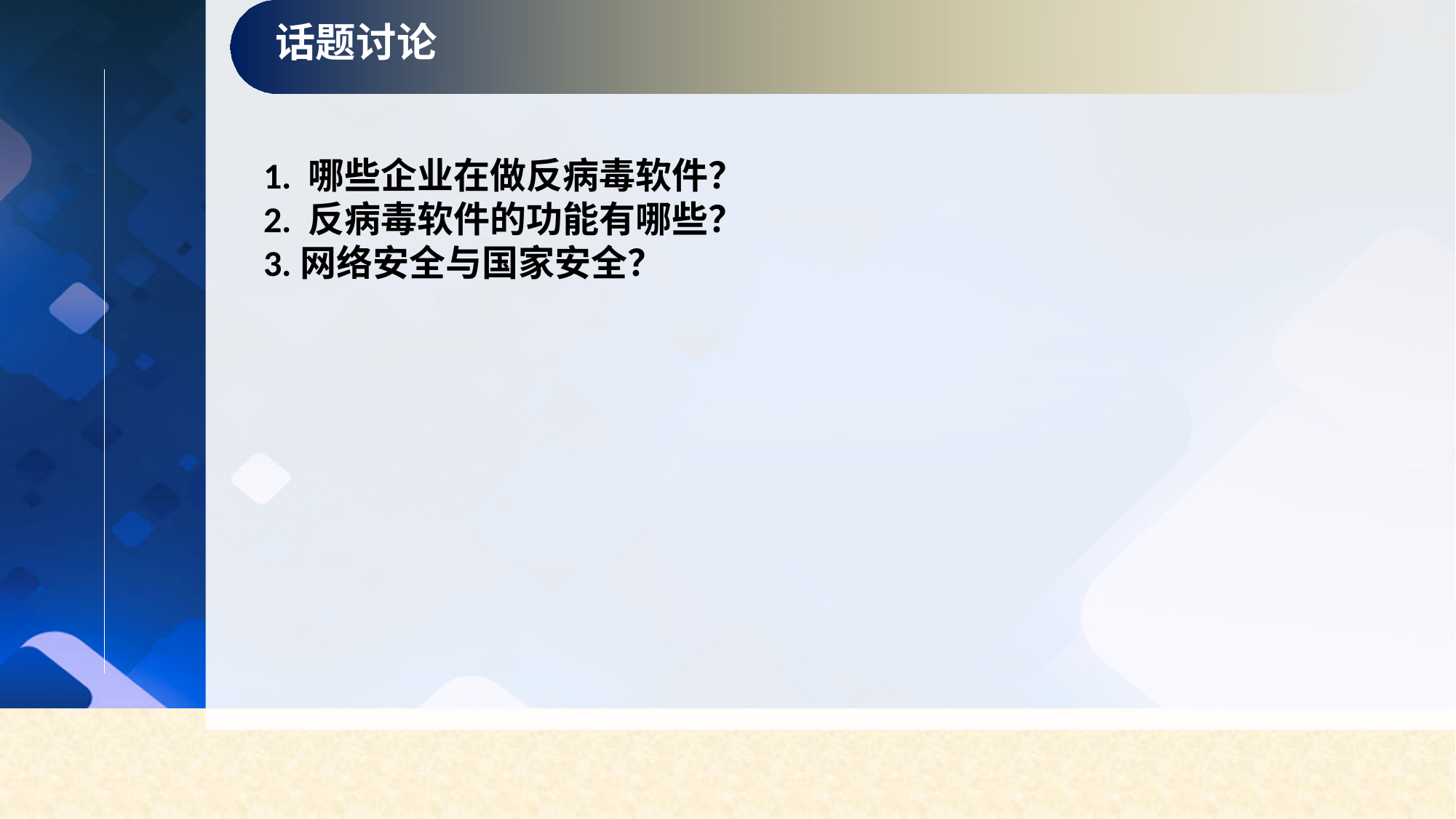

话题讨论
1. 哪些企业在做反病毒软件？
2. 反病毒软件的功能有哪些？
3.网络安全与国家安全？